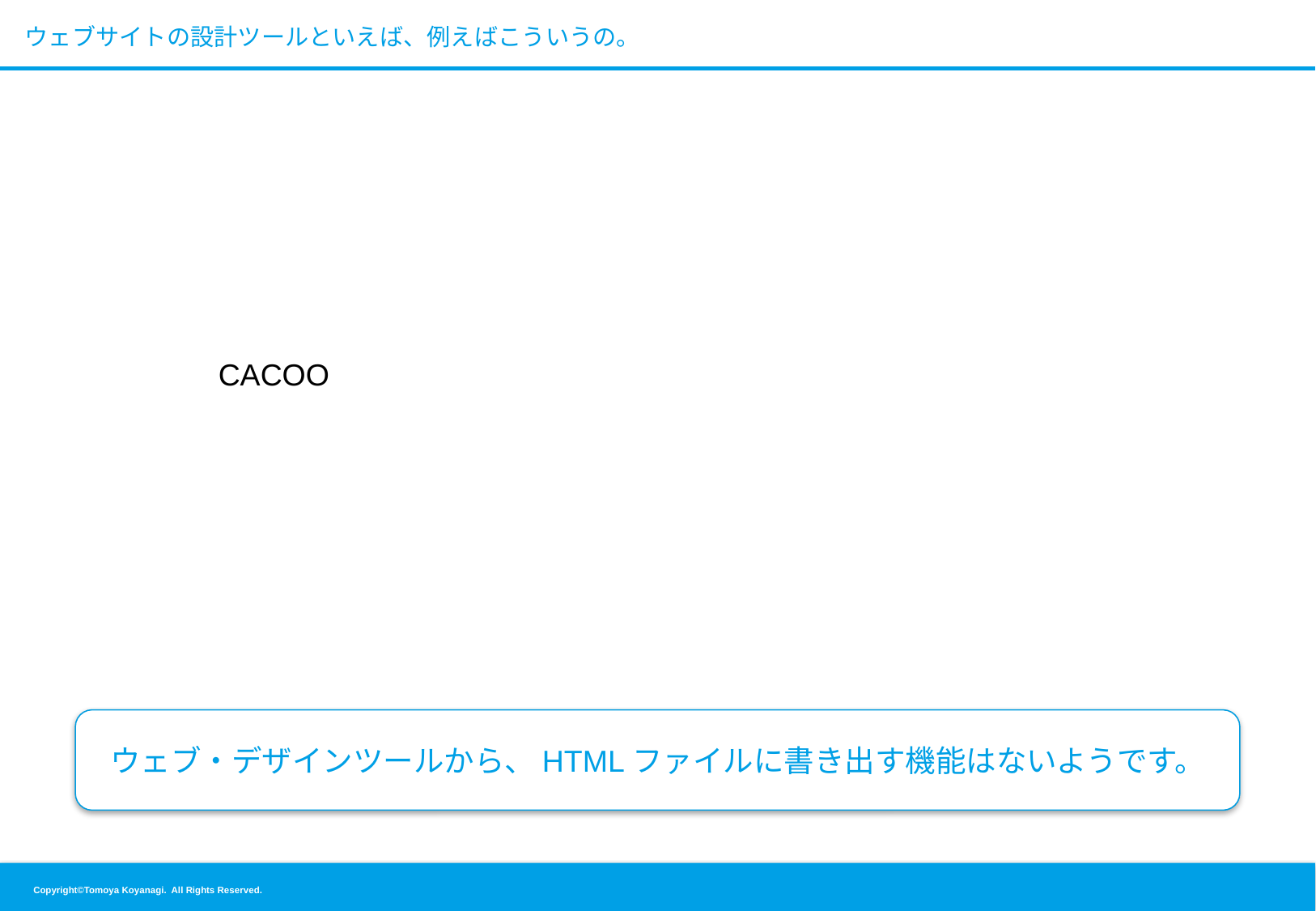

# ウェブサイトの設計ツールといえば、例えばこういうの。
CACOO
ウェブ・デザインツールから、HTMLファイルに書き出す機能はないようです。